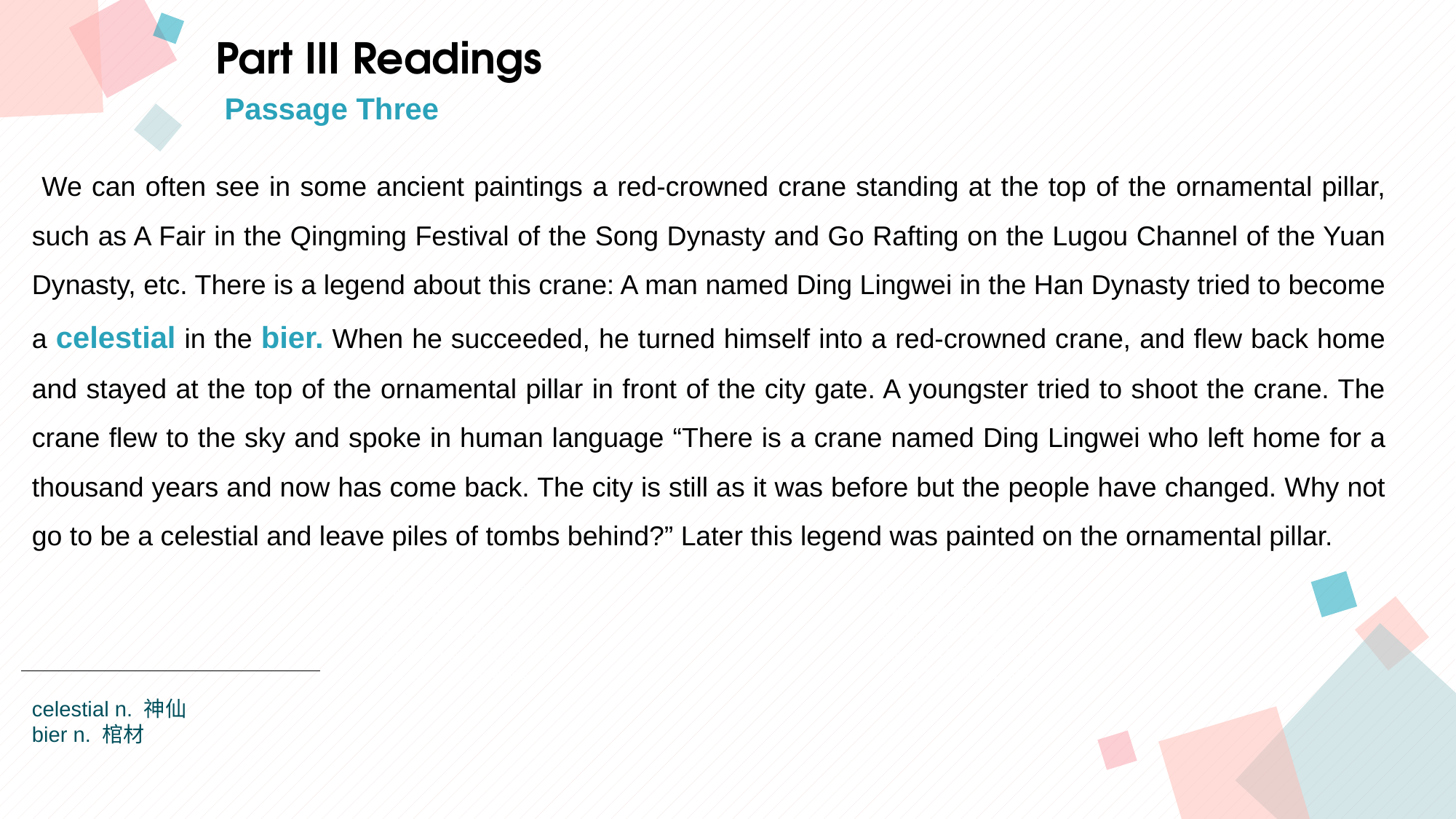

Part III Readings
Passage Three

 We can often see in some ancient paintings a red-crowned crane standing at the top of the ornamental pillar, such as A Fair in the Qingming Festival of the Song Dynasty and Go Rafting on the Lugou Channel of the Yuan Dynasty, etc. There is a legend about this crane: A man named Ding Lingwei in the Han Dynasty tried to become a celestial in the bier. When he succeeded, he turned himself into a red-crowned crane, and flew back home and stayed at the top of the ornamental pillar in front of the city gate. A youngster tried to shoot the crane. The crane flew to the sky and spoke in human language “There is a crane named Ding Lingwei who left home for a thousand years and now has come back. The city is still as it was before but the people have changed. Why not go to be a celestial and leave piles of tombs behind?” Later this legend was painted on the ornamental pillar.
点击此处添加标题
点击此处添加标题
标题数字等都可以通过点击和重新输入进行更改，顶部“开始”面板中可以对字体、字号、颜色等进行修改。建议正文8-14号字，1.3倍字间距。
标题数字等都可以通过点击和重新输入进行更改，顶部“开始”面板中可以对字体、字号、颜色等进行修改。建议正文8-14号字，1.3倍字间距。
标题数字等都可以通过点击和重新输入进行更改，顶部“开始”面板中可以对字体、字号、颜色等进行修改。建议正文8-14号字，1.3倍字间距。
点击此处添加标题
标题数字等都可以通过点击和重新输入进行更改，顶部“开始”面板中可以对字体、字号、颜色等进行修改。建议正文8-14号字，1.3倍字间距。
标题数字等都可以通过点击和重新输入进行更改，顶部“开始”面板中可以对字体、字号、颜色等进行修改。建议正文8-14号字，1.3倍字间距。
celestial n. 神仙
bier n. 棺材